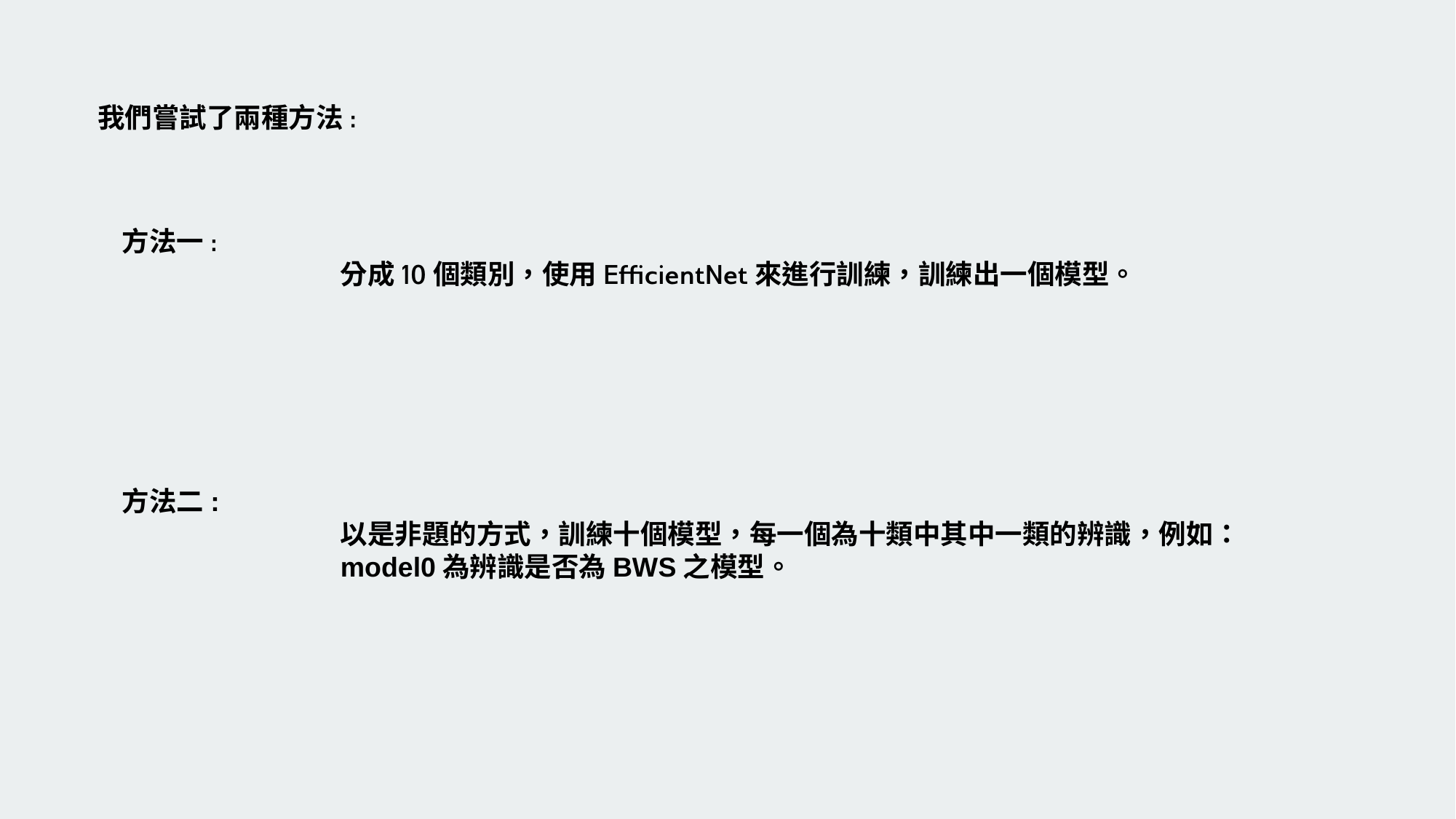

我們嘗試了兩種方法:
方法一:
		分成10個類別，使用EfficientNet來進行訓練，訓練出一個模型。
方法二:
		以是非題的方式，訓練十個模型，每一個為十類中其中一類的辨識，例如：
		model0為辨識是否為BWS之模型。